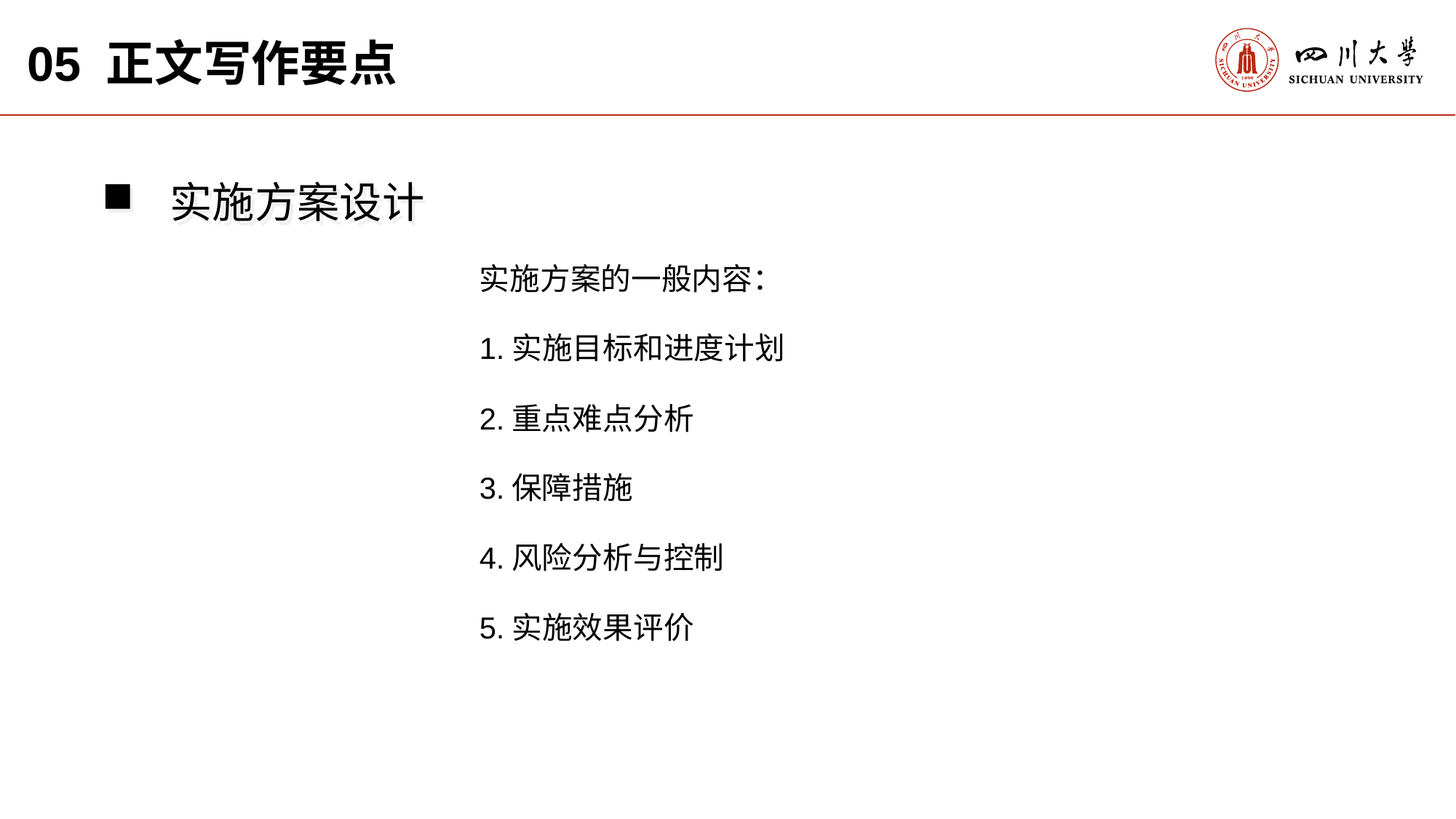

05 正文写作要点
实施方案设计
实施方案的一般内容：
1.实施目标和进度计划
2.重点难点分析
3.保障措施
4.风险分析与控制
5.实施效果评价